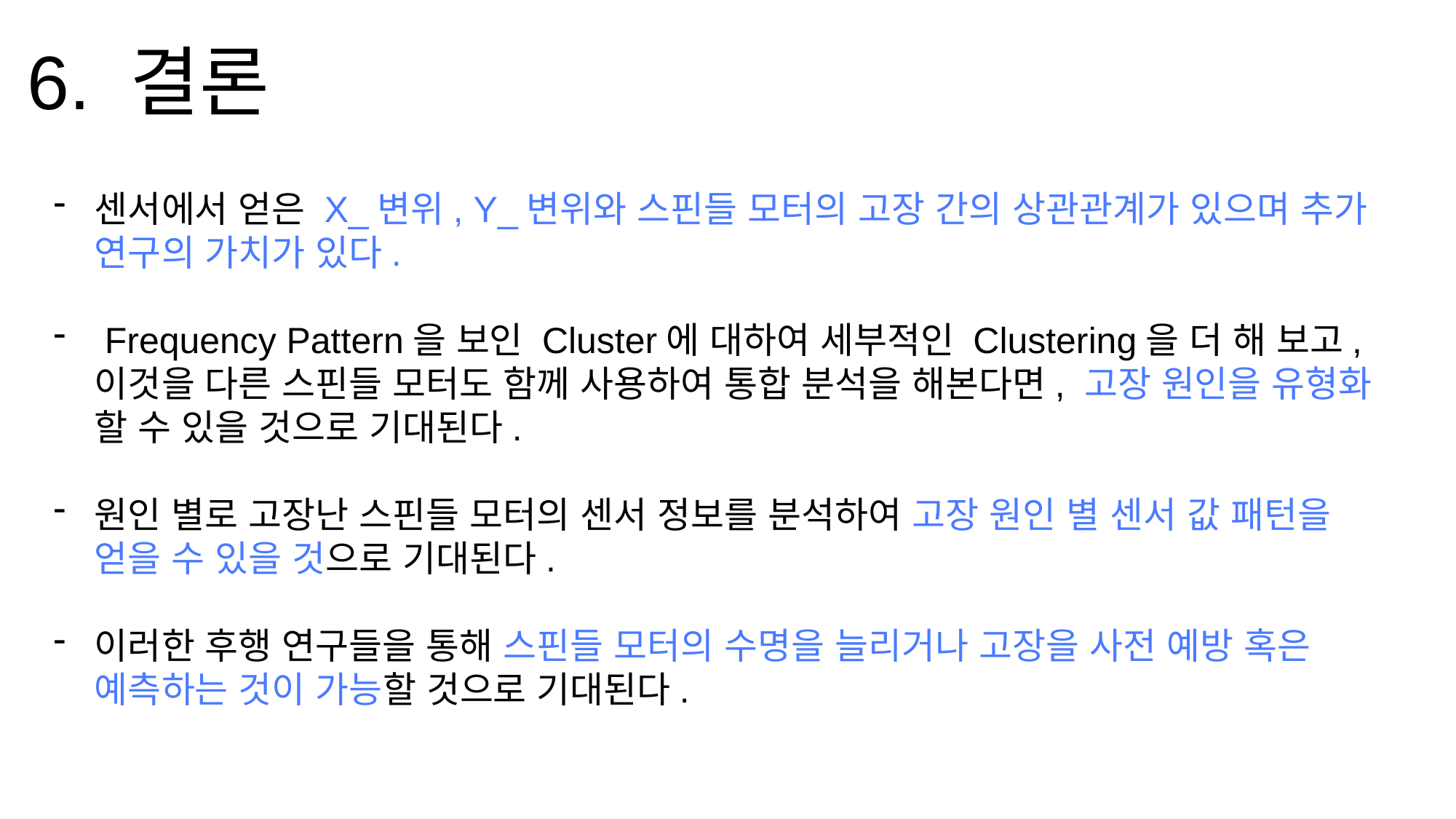

6. 결론
센서에서 얻은 X_변위, Y_변위와 스핀들 모터의 고장 간의 상관관계가 있으며 추가 연구의 가치가 있다.

 Frequency Pattern을 보인 Cluster에 대하여 세부적인 Clustering을 더 해 보고, 이것을 다른 스핀들 모터도 함께 사용하여 통합 분석을 해본다면, 고장 원인을 유형화 할 수 있을 것으로 기대된다.
원인 별로 고장난 스핀들 모터의 센서 정보를 분석하여 고장 원인 별 센서 값 패턴을 얻을 수 있을 것으로 기대된다.
이러한 후행 연구들을 통해 스핀들 모터의 수명을 늘리거나 고장을 사전 예방 혹은 예측하는 것이 가능할 것으로 기대된다.